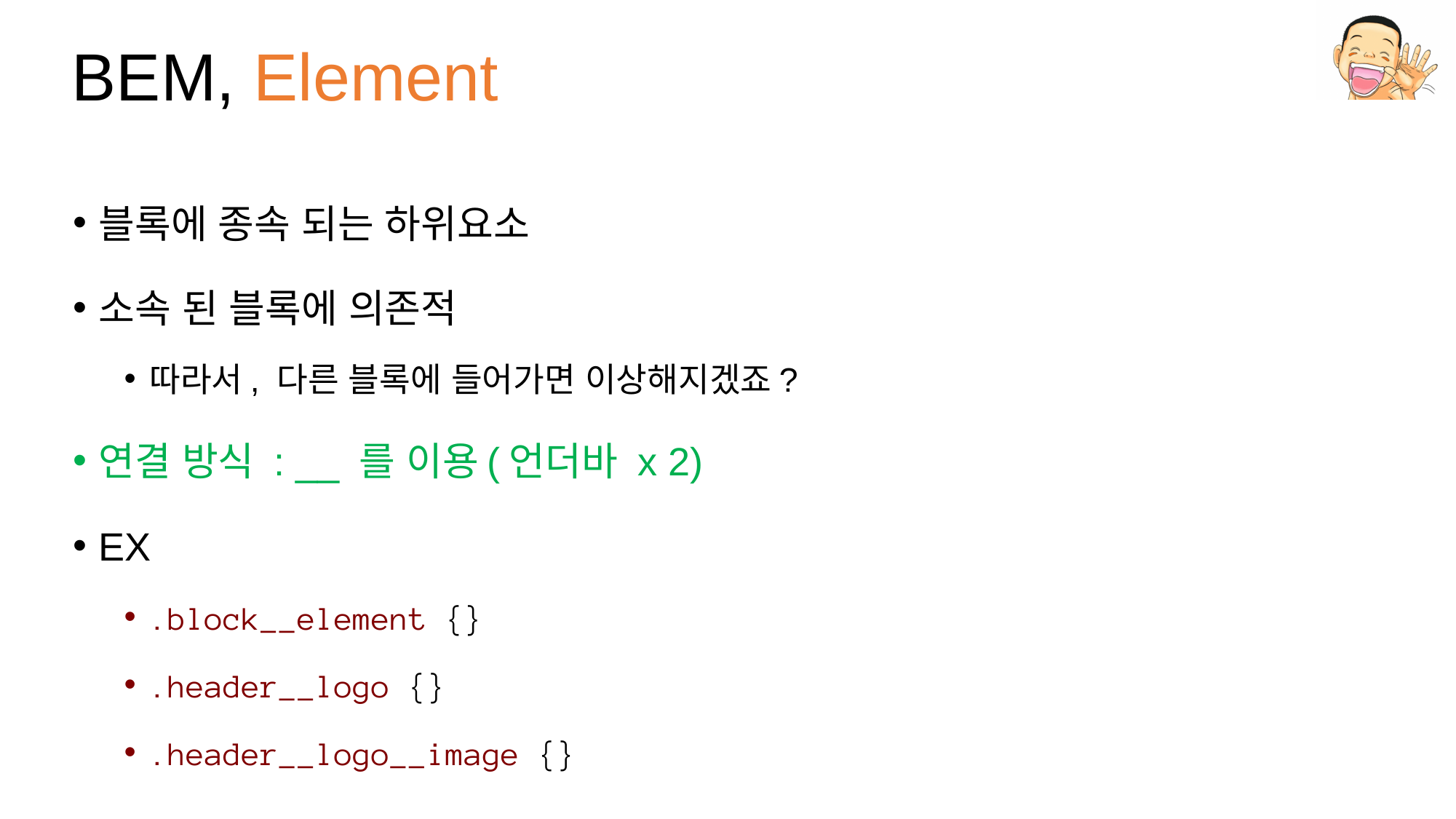

# BEM, Element
블록에 종속 되는 하위요소
소속 된 블록에 의존적
따라서, 다른 블록에 들어가면 이상해지겠죠?
연결 방식 : __ 를 이용(언더바 x 2)
EX
.block__element {}
.header__logo {}
.header__logo__image {}